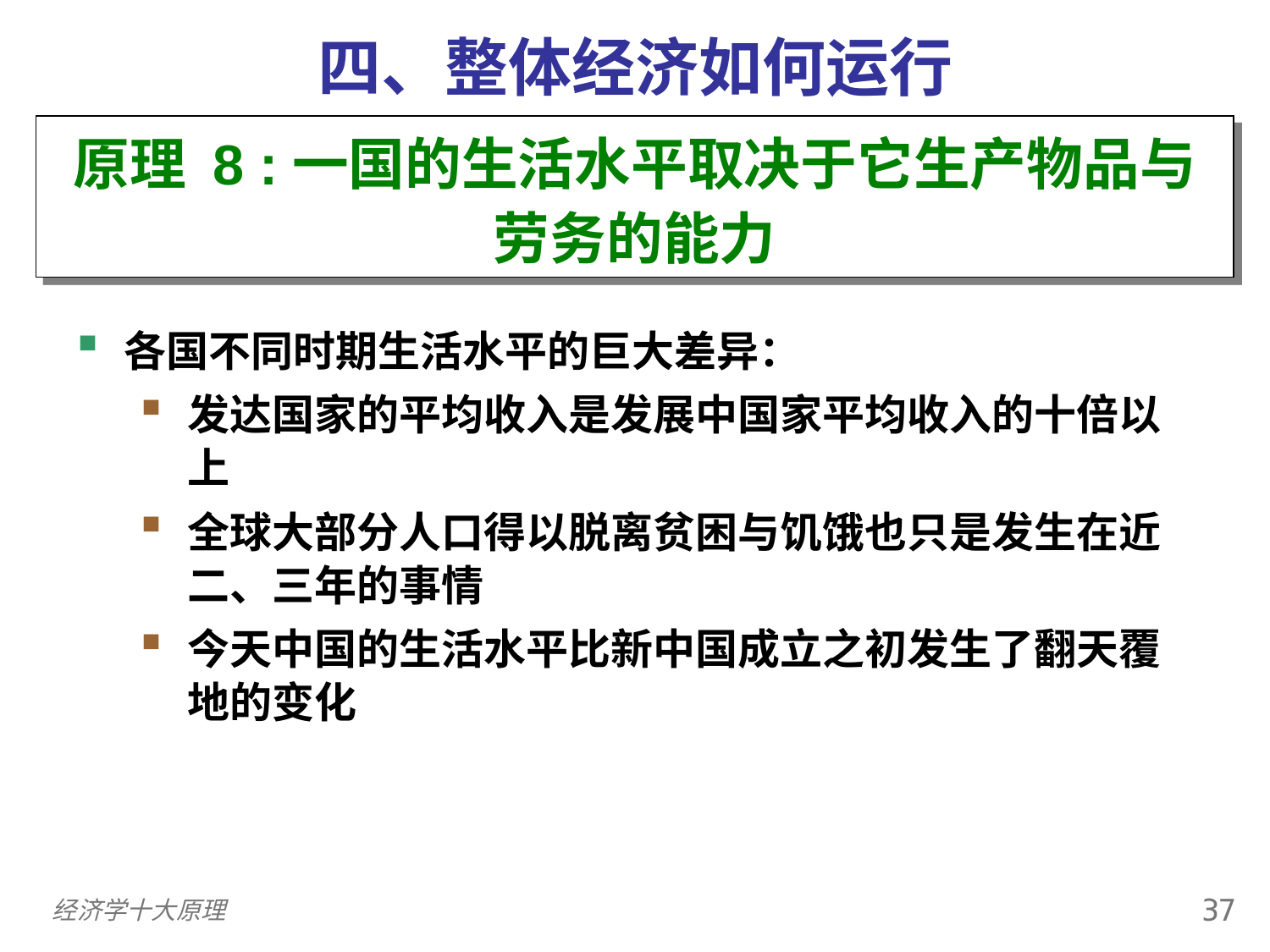

四、整体经济如何运行
原理 8 :一国的生活水平取决于它生产物品与劳务的能力
各国不同时期生活水平的巨大差异：
发达国家的平均收入是发展中国家平均收入的十倍以上
全球大部分人口得以脱离贫困与饥饿也只是发生在近二、三年的事情
今天中国的生活水平比新中国成立之初发生了翻天覆地的变化
37
经济学十大原理